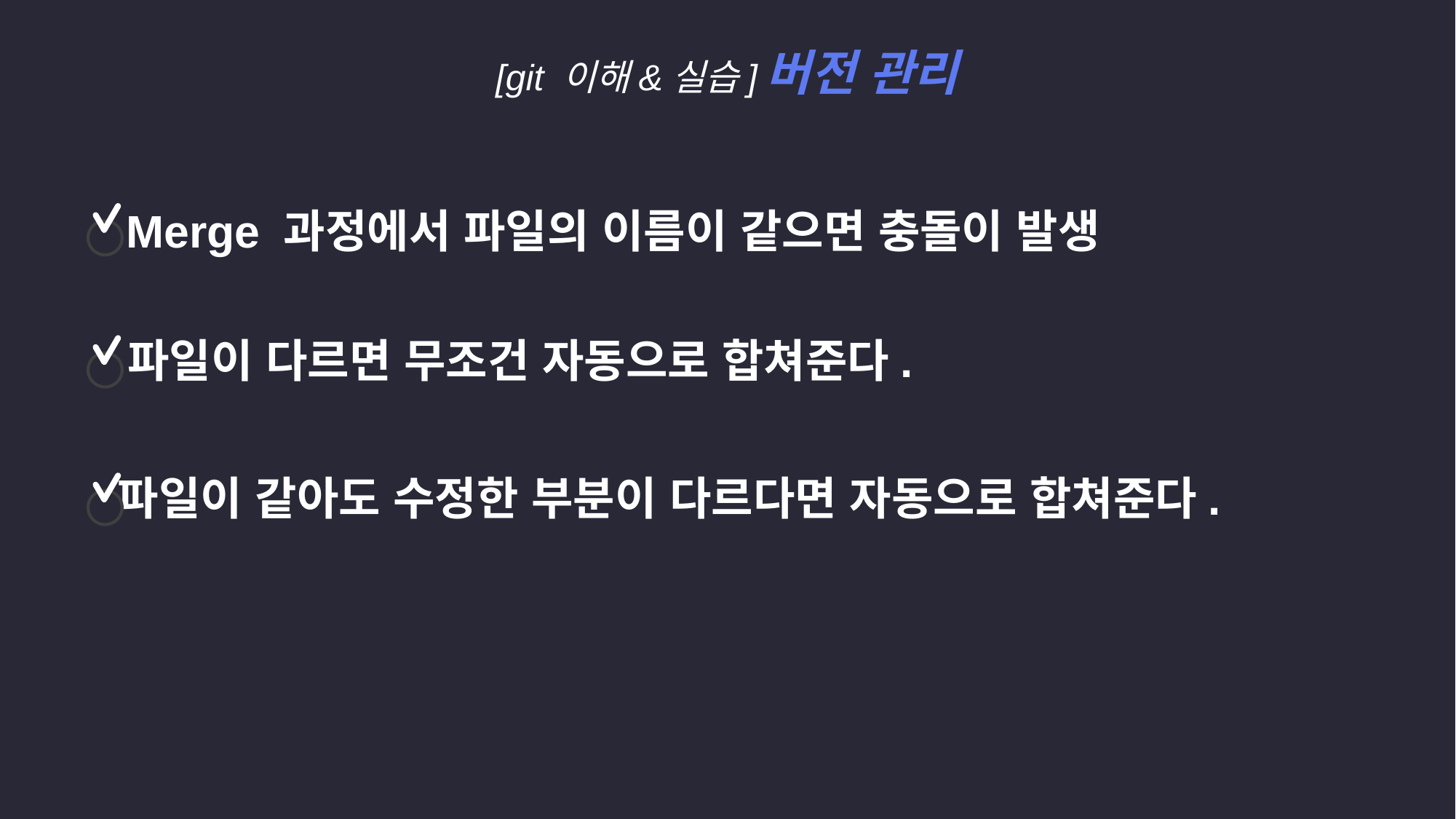

[git 이해&실습]버전 관리
Merge 과정에서 파일의 이름이 같으면 충돌이 발생

파일이 다르면 무조건 자동으로 합쳐준다.

파일이 같아도 수정한 부분이 다르다면 자동으로 합쳐준다.